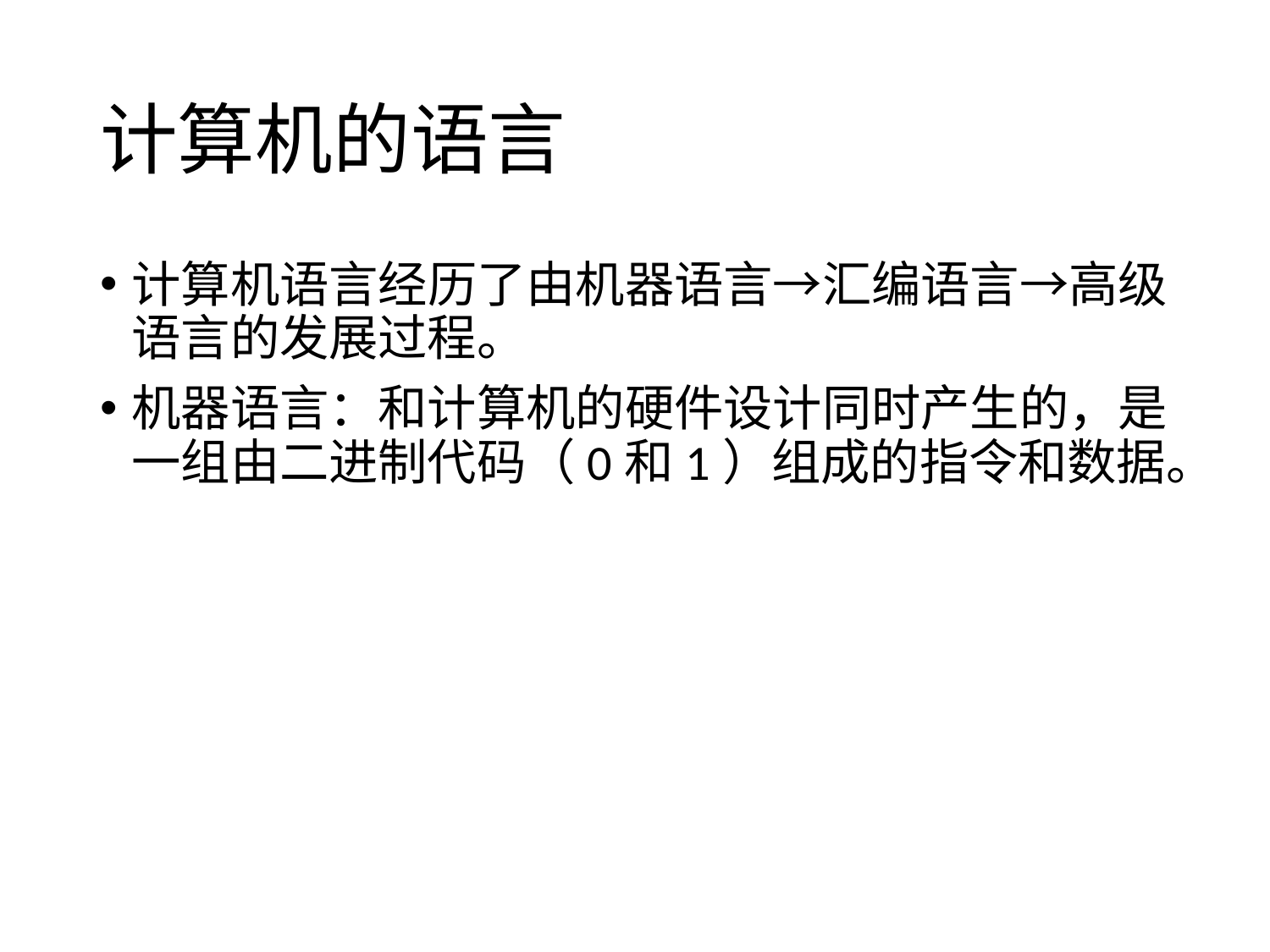

# 计算机的语言
计算机语言经历了由机器语言→汇编语言→高级语言的发展过程。
机器语言：和计算机的硬件设计同时产生的，是一组由二进制代码（0和1）组成的指令和数据。